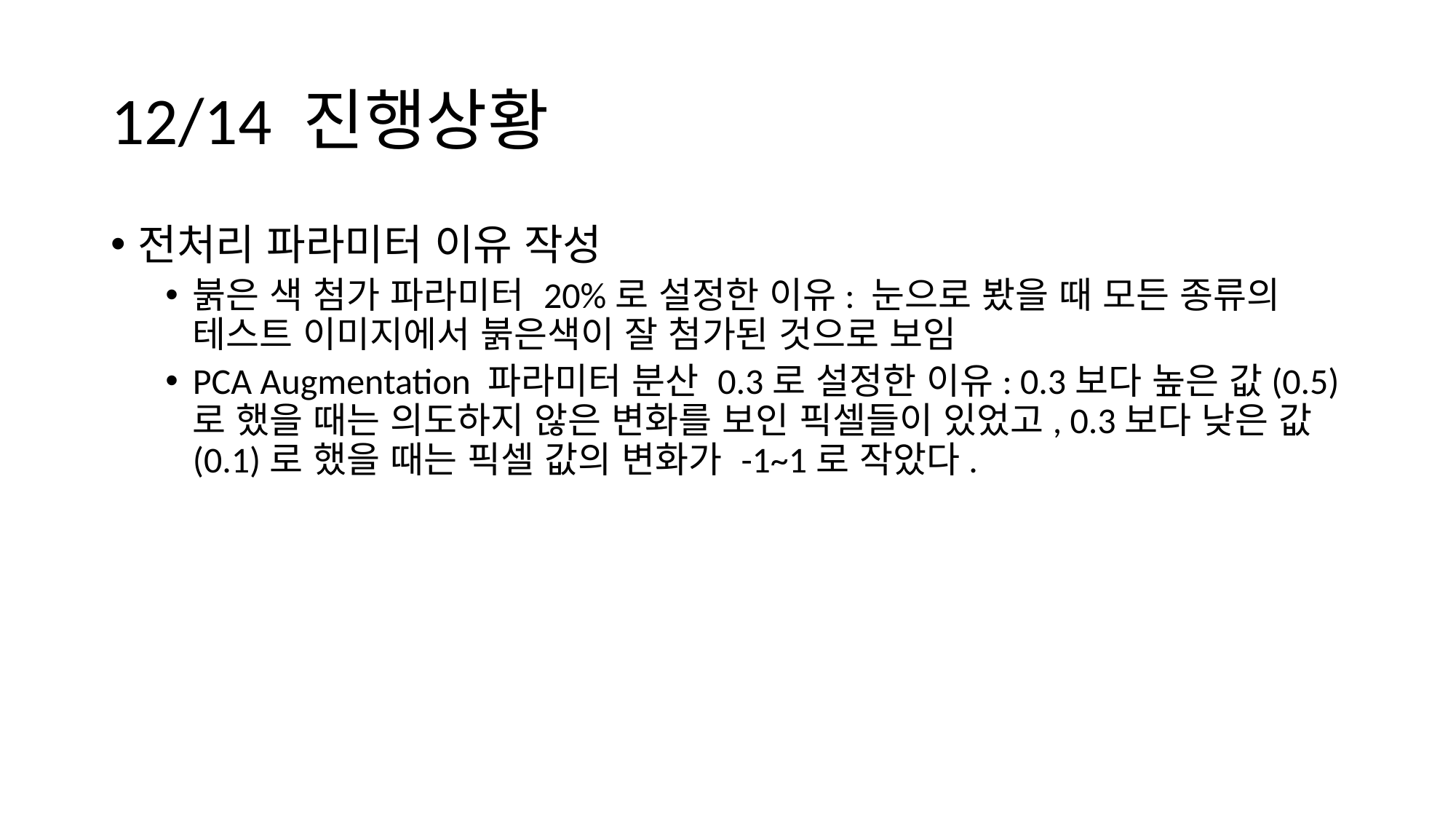

# 12/14 진행상황
전처리 파라미터 이유 작성
붉은 색 첨가 파라미터 20%로 설정한 이유: 눈으로 봤을 때 모든 종류의 테스트 이미지에서 붉은색이 잘 첨가된 것으로 보임
PCA Augmentation 파라미터 분산 0.3로 설정한 이유: 0.3보다 높은 값(0.5)로 했을 때는 의도하지 않은 변화를 보인 픽셀들이 있었고, 0.3보다 낮은 값(0.1)로 했을 때는 픽셀 값의 변화가 -1~1로 작았다.